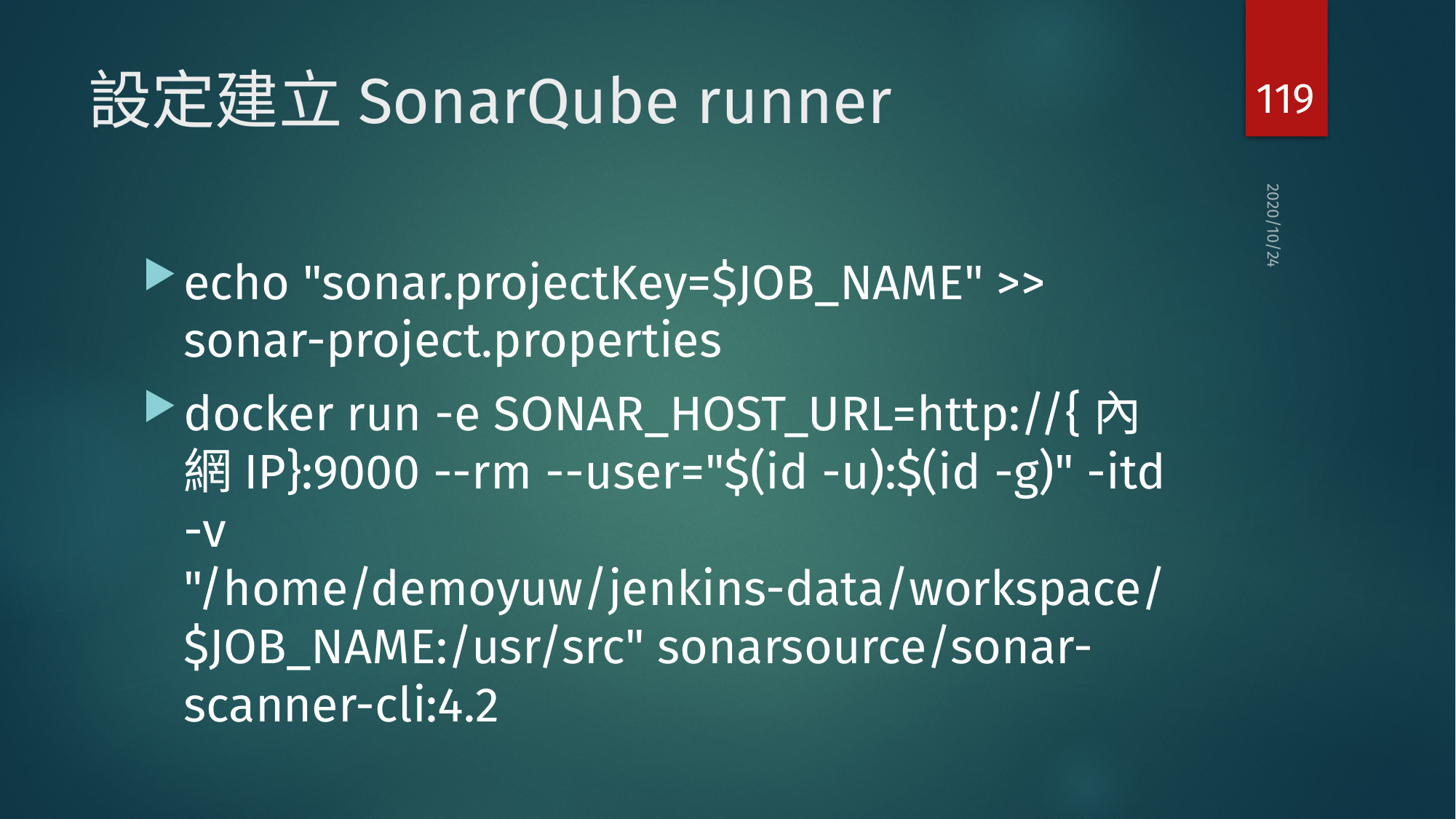

119
# 設定建立SonarQube runner
2020/10/24
echo "sonar.projectKey=$JOB_NAME" >> sonar-project.properties
docker run -e SONAR_HOST_URL=http://{內網IP}:9000 --rm --user="$(id -u):$(id -g)" -itd -v "/home/demoyuw/jenkins-data/workspace/$JOB_NAME:/usr/src" sonarsource/sonar-scanner-cli:4.2